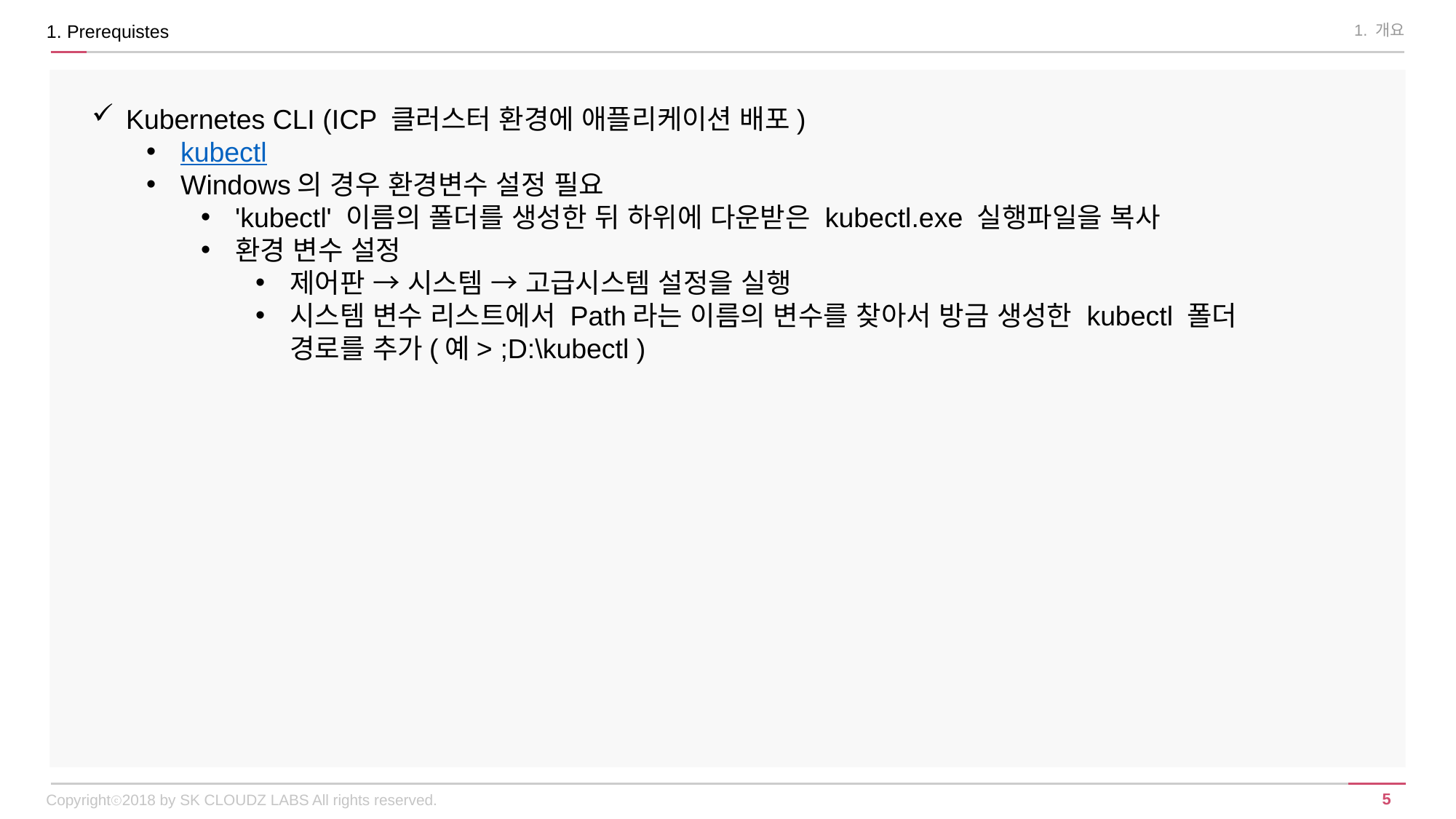

1. Prerequistes
1. 개요
Kubernetes CLI (ICP 클러스터 환경에 애플리케이션 배포)
kubectl
Windows의 경우 환경변수 설정 필요
'kubectl' 이름의 폴더를 생성한 뒤 하위에 다운받은 kubectl.exe 실행파일을 복사
환경 변수 설정
제어판 → 시스템 → 고급시스템 설정을 실행
시스템 변수 리스트에서 Path라는 이름의 변수를 찾아서 방금 생성한 kubectl 폴더 경로를 추가(예> ;D:\kubectl )

Copyrightⓒ2018 by SK CLOUDZ LABS All rights reserved.